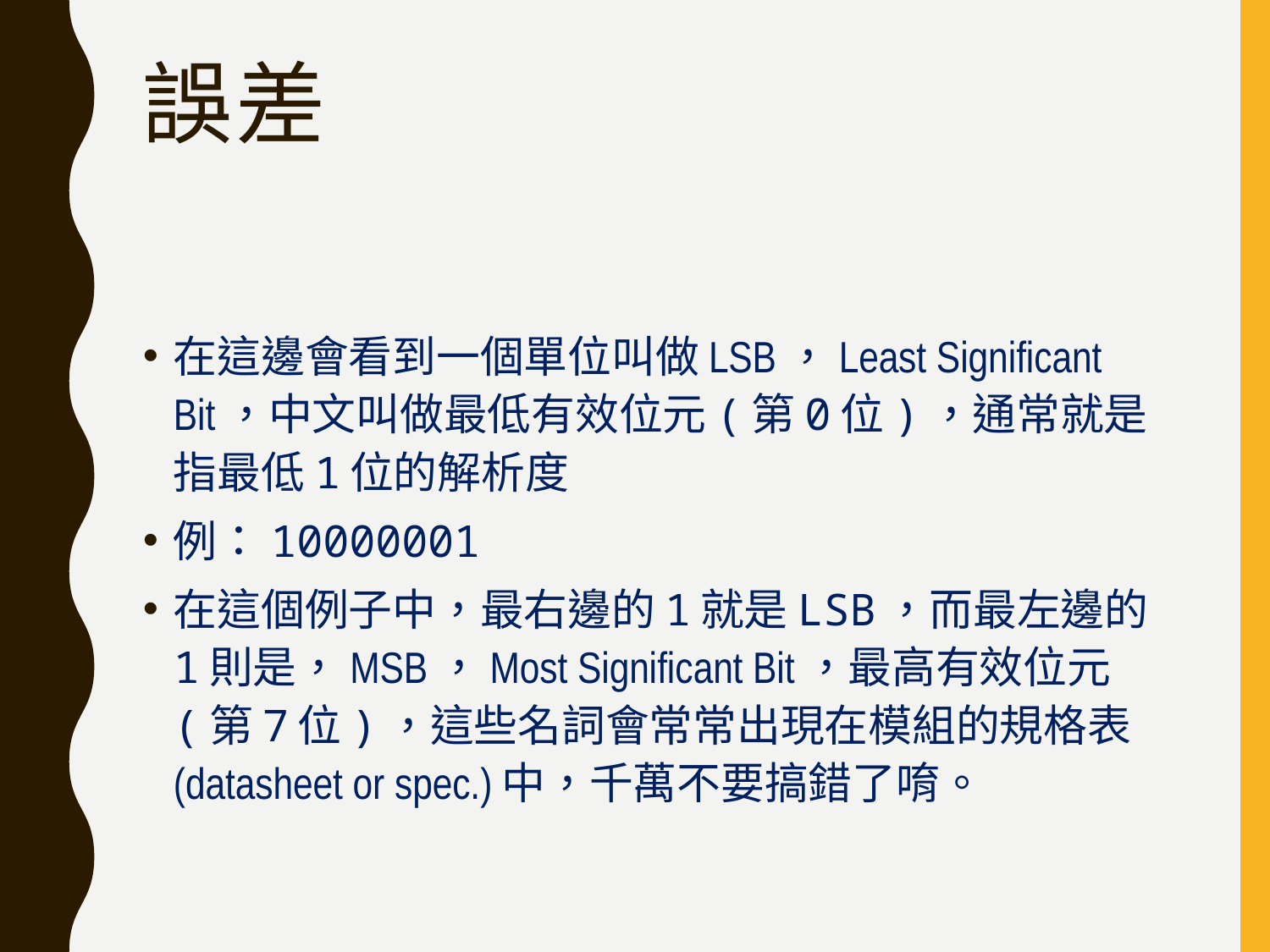

# 誤差
在這邊會看到一個單位叫做LSB，Least Significant Bit，中文叫做最低有效位元(第0位)，通常就是指最低1位的解析度
例：10000001
在這個例子中，最右邊的1就是LSB，而最左邊的1則是，MSB，Most Significant Bit，最高有效位元(第7位)，這些名詞會常常出現在模組的規格表(datasheet or spec.)中，千萬不要搞錯了唷。